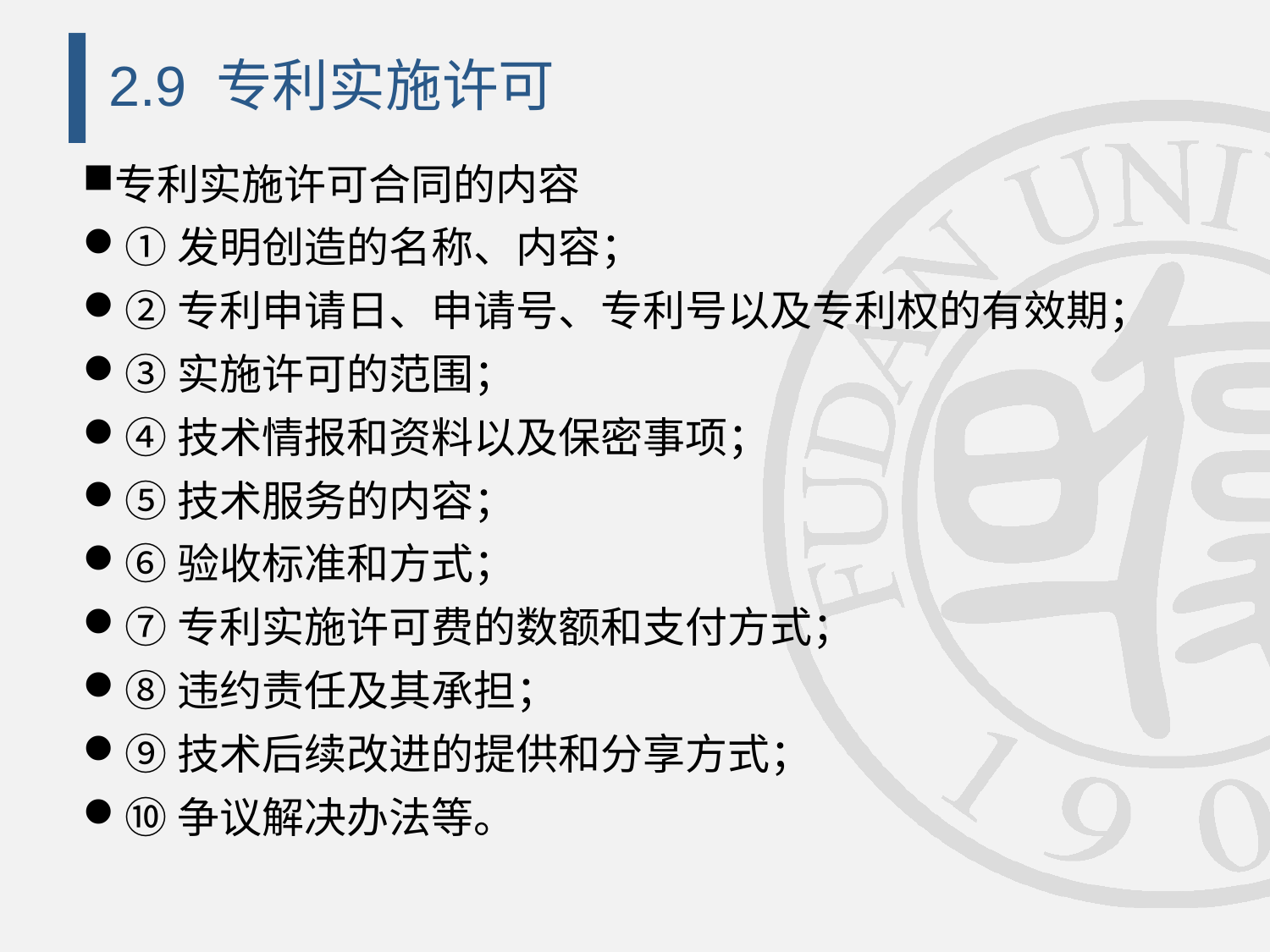

# 2.9 专利实施许可
专利实施许可合同的内容
①发明创造的名称、内容；
②专利申请日、申请号、专利号以及专利权的有效期；
③实施许可的范围；
④技术情报和资料以及保密事项；
⑤技术服务的内容；
⑥验收标准和方式；
⑦专利实施许可费的数额和支付方式；
⑧违约责任及其承担；
⑨技术后续改进的提供和分享方式；
⑩争议解决办法等。